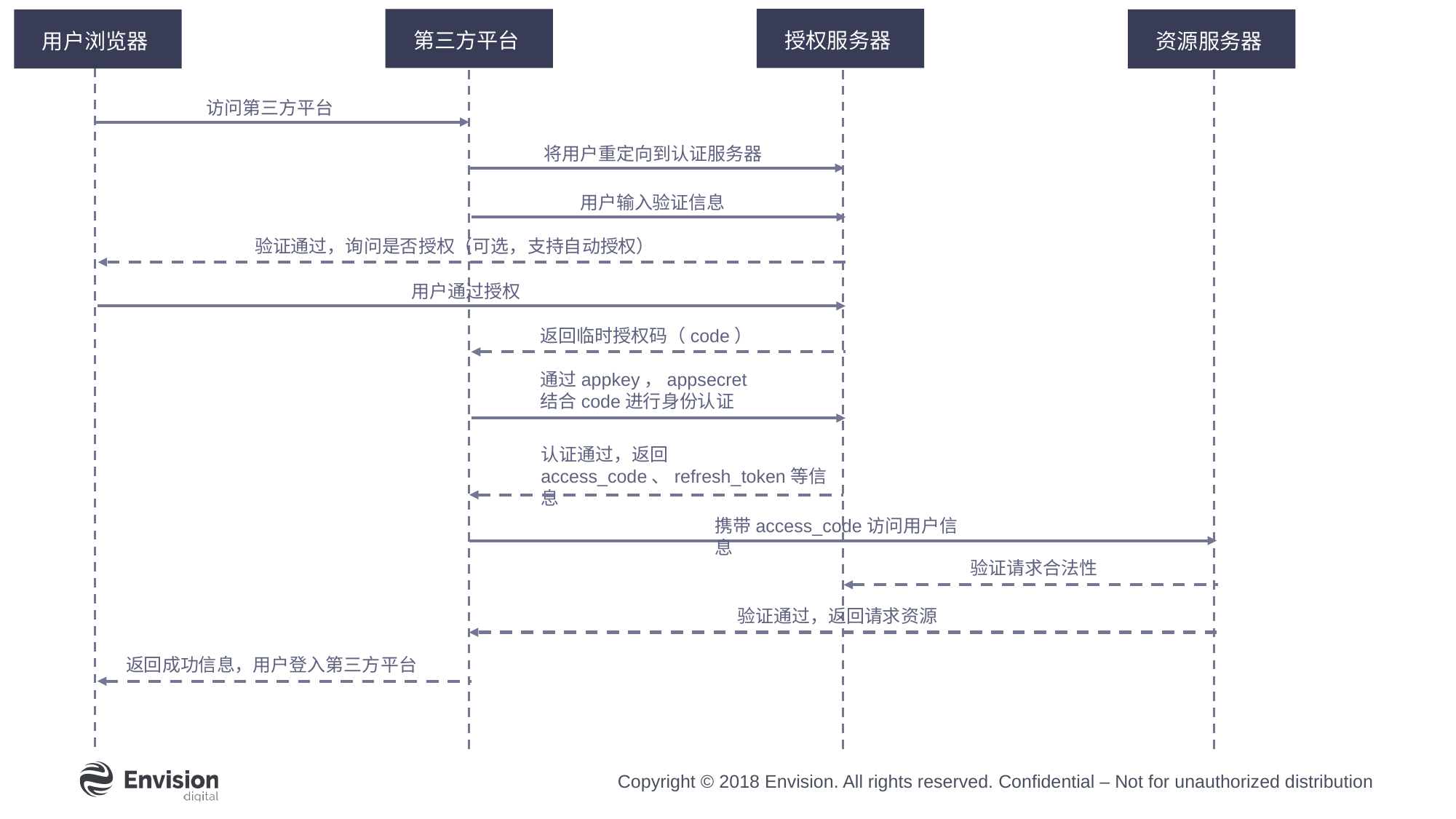

授权服务器

第三方平台

资源服务器

用户浏览器
访问第三方平台
将用户重定向到认证服务器
用户输入验证信息
验证通过，询问是否授权（可选，支持自动授权）
用户通过授权
返回临时授权码（code）
通过appkey，appsecret结合code进行身份认证
认证通过，返回access_code、refresh_token等信息
携带access_code访问用户信息
验证请求合法性
验证通过，返回请求资源
返回成功信息，用户登入第三方平台